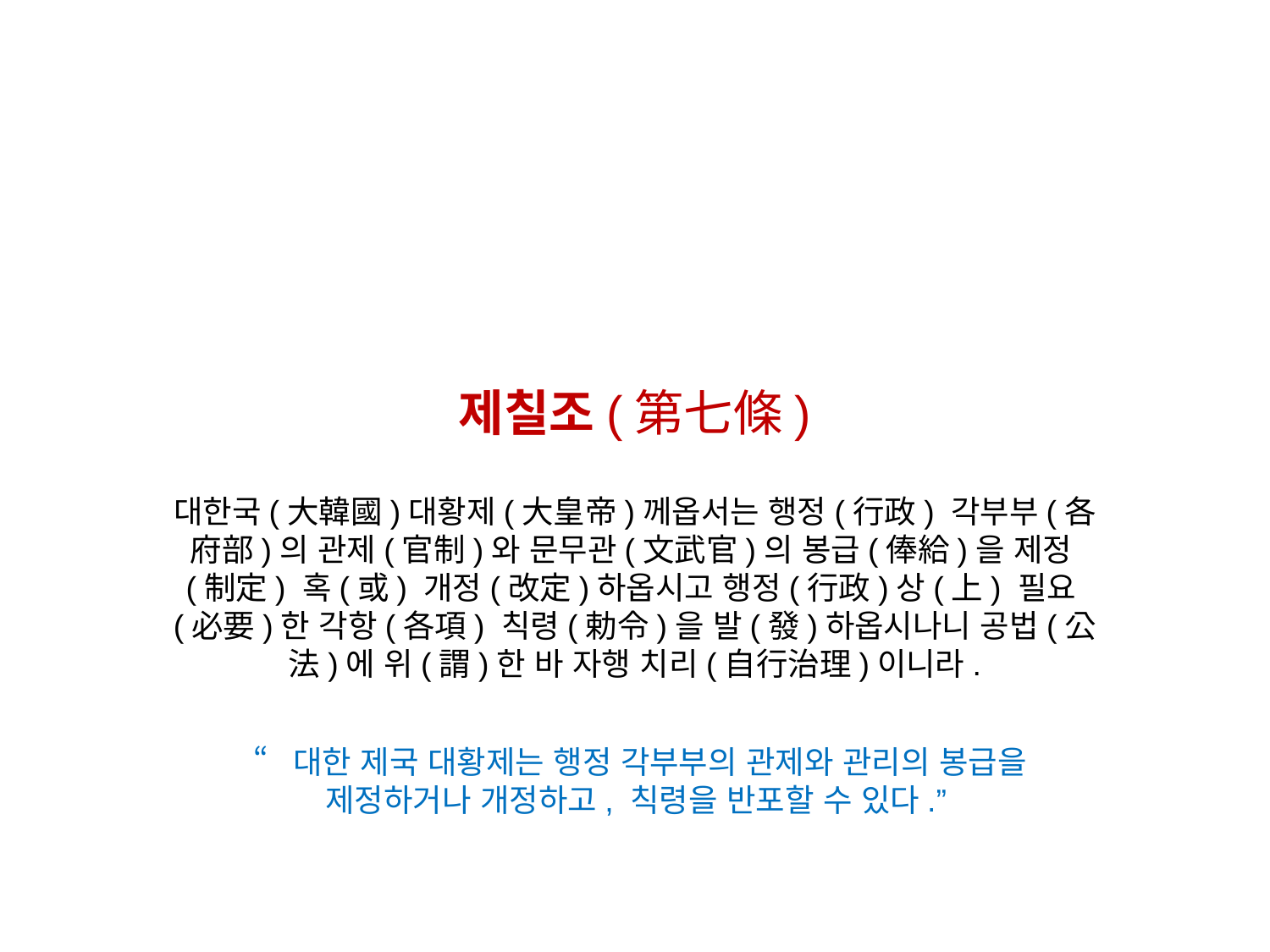

제칠조(第七條)

대한국(大韓國)대황제(大皇帝)께옵서는 행정(行政) 각부부(各府部)의 관제(官制)와 문무관(文武官)의 봉급(俸給)을 제정(制定) 혹(或) 개정(改定)하옵시고 행정(行政)상(上) 필요(必要)한 각항(各項) 칙령(勅令)을 발(發)하옵시나니 공법(公法)에 위(謂)한 바 자행 치리(自行治理)이니라.
“대한 제국 대황제는 행정 각부부의 관제와 관리의 봉급을
제정하거나 개정하고, 칙령을 반포할 수 있다.”